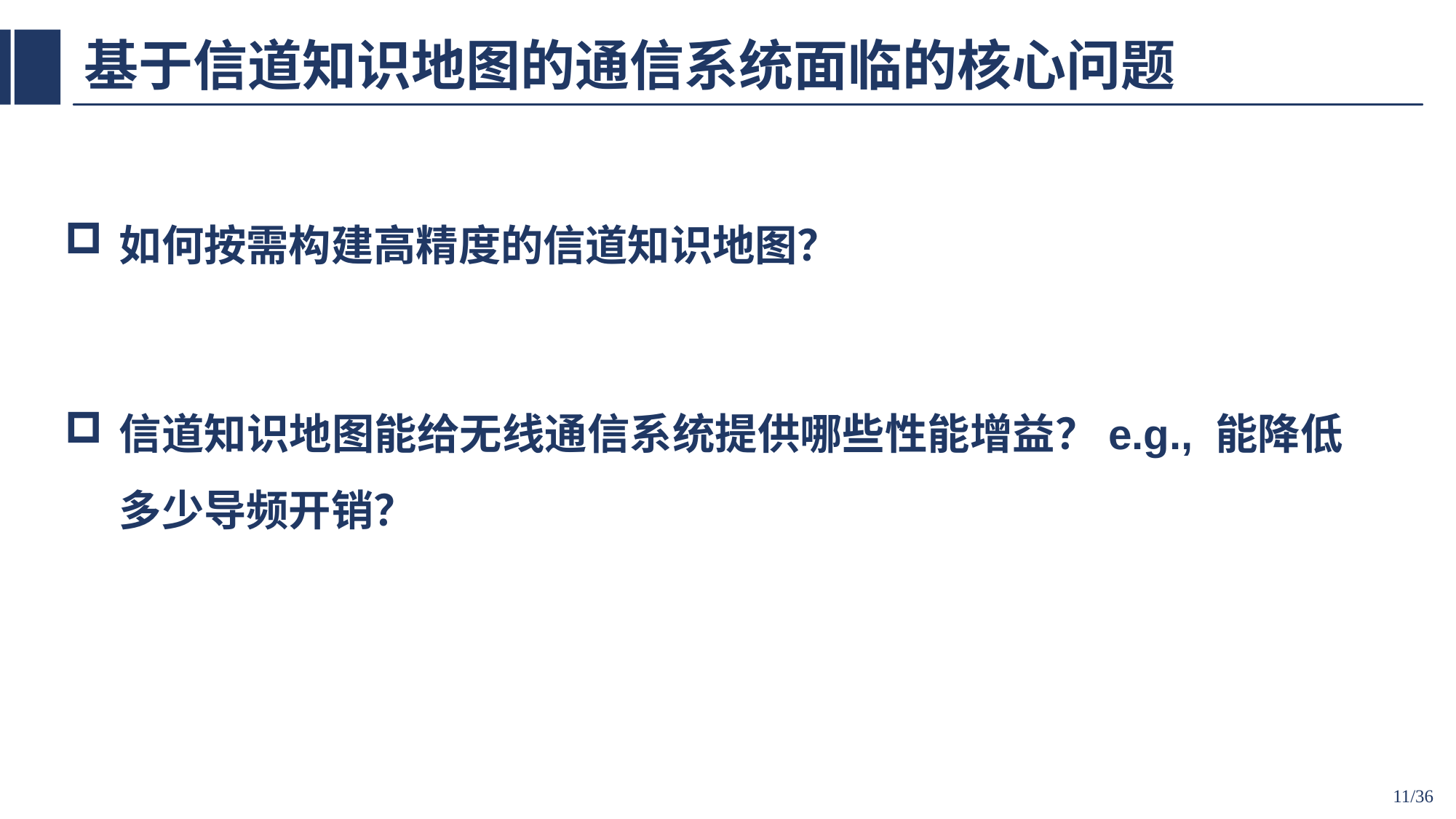

# 基于信道知识地图的通信系统面临的核心问题
如何按需构建高精度的信道知识地图？
信道知识地图能给无线通信系统提供哪些性能增益？e.g., 能降低多少导频开销？
11/36